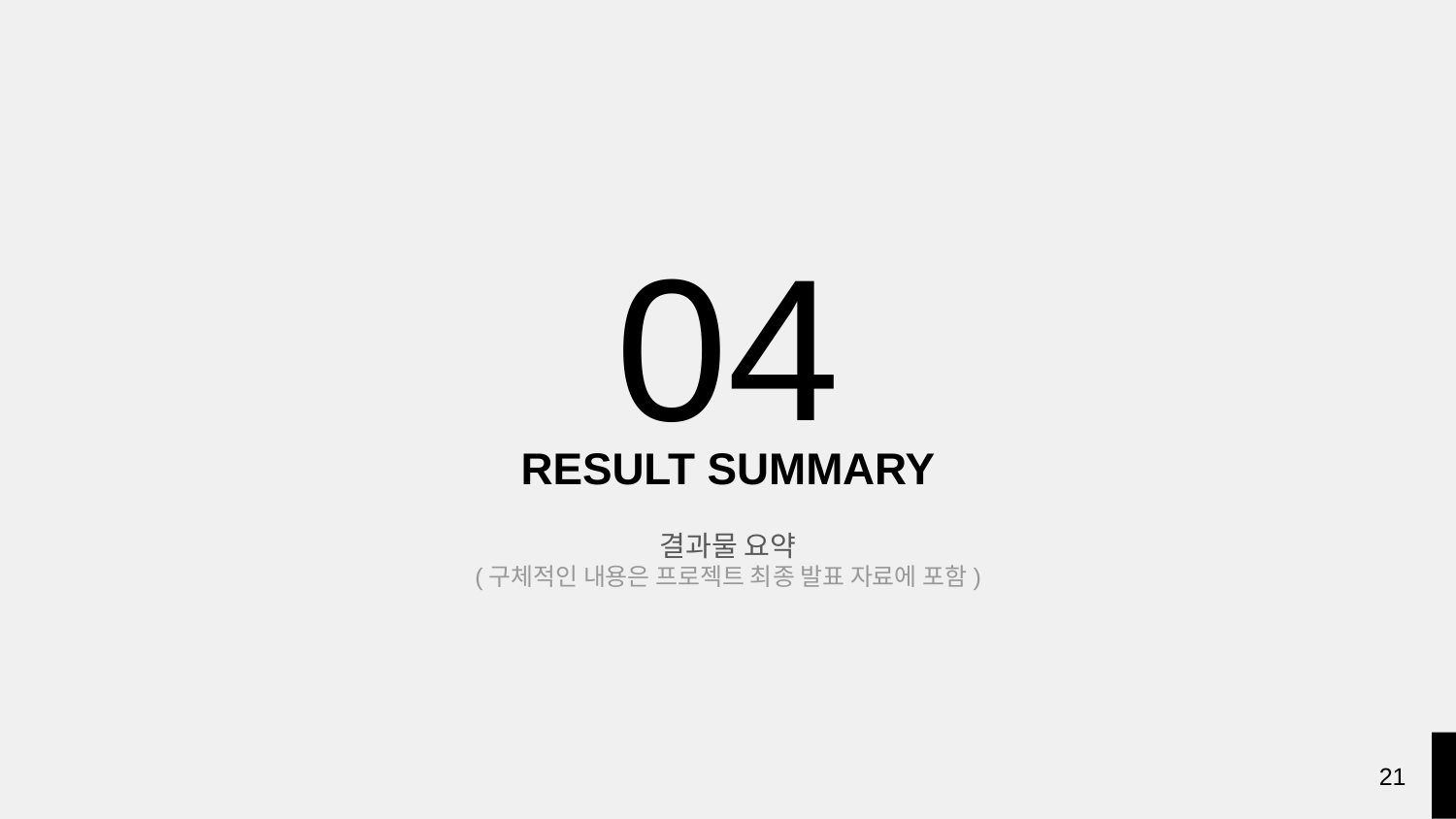

04
RESULT SUMMARY
결과물 요약
(구체적인 내용은 프로젝트 최종 발표 자료에 포함)
21